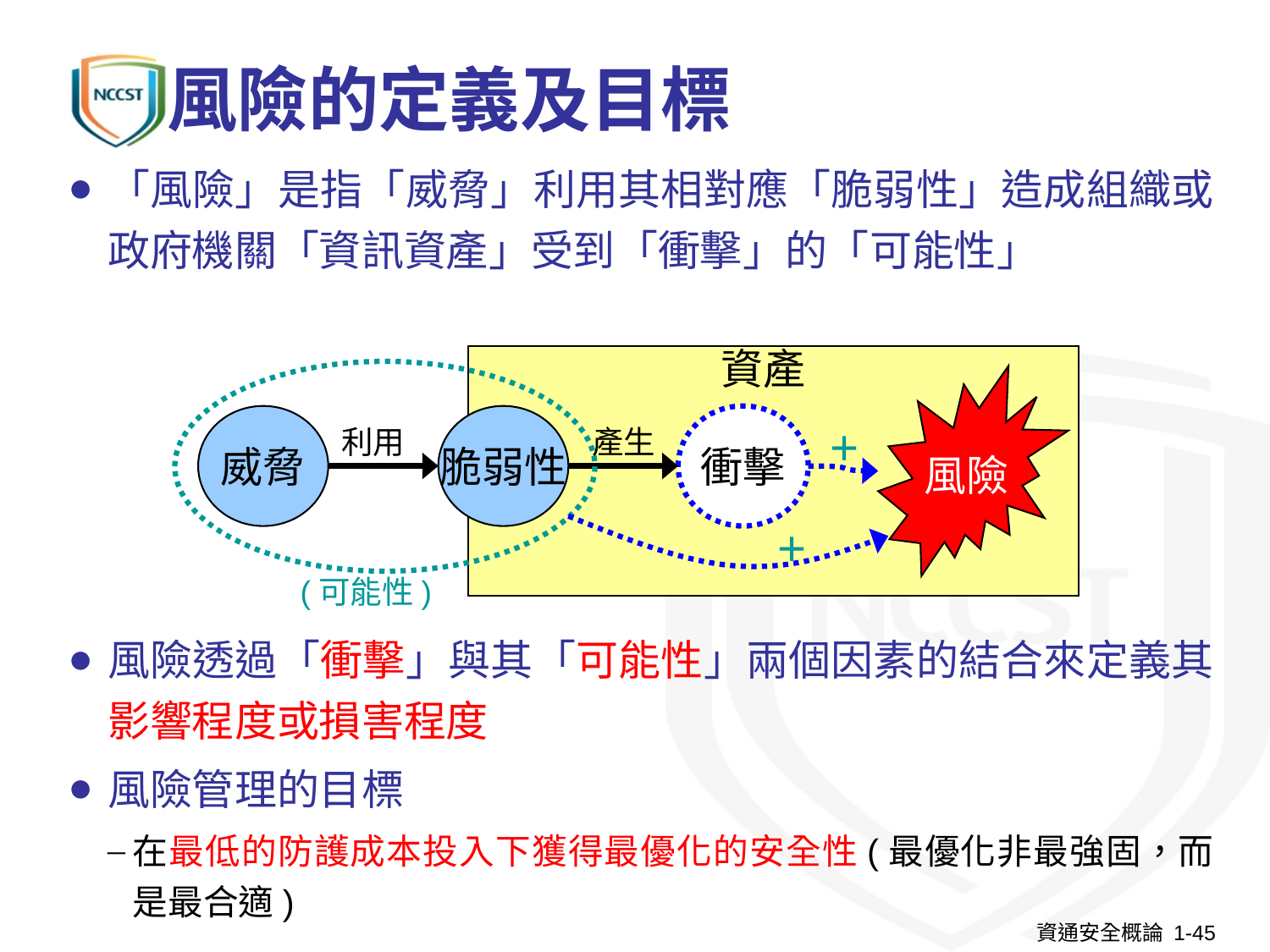

# 風險的定義及目標
「風險」是指「威脅」利用其相對應「脆弱性」造成組織或政府機關「資訊資產」受到「衝擊」的「可能性」

風險透過「衝擊」與其「可能性」兩個因素的結合來定義其影響程度或損害程度
風險管理的目標
在最低的防護成本投入下獲得最優化的安全性(最優化非最強固，而是最合適)
資產

風險
威脅
脆弱性
衝擊
利用
產生
+

+
(可能性)